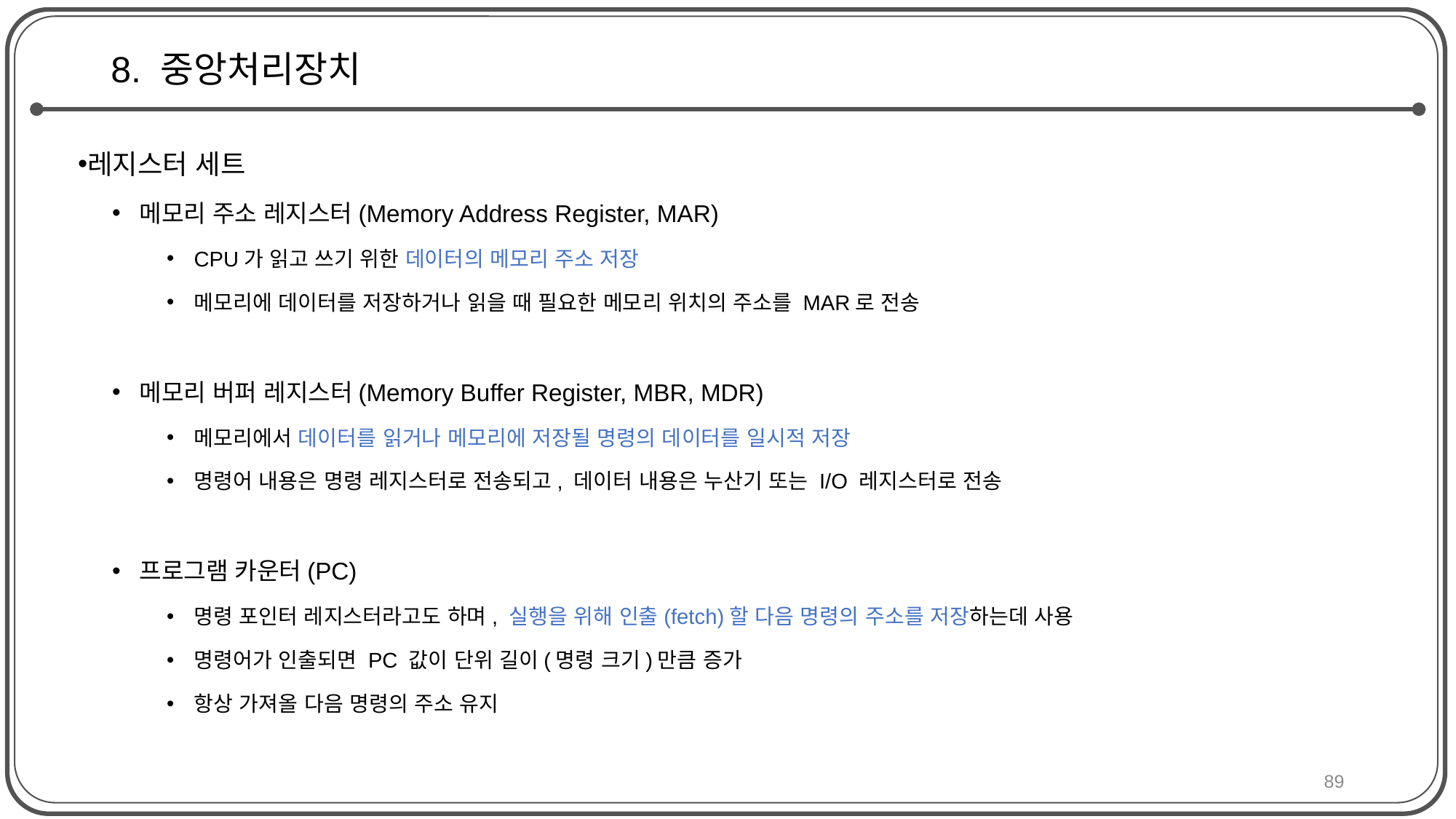

# 8. 중앙처리장치
레지스터 세트
메모리 주소 레지스터(Memory Address Register, MAR)
CPU가 읽고 쓰기 위한 데이터의 메모리 주소 저장
메모리에 데이터를 저장하거나 읽을 때 필요한 메모리 위치의 주소를 MAR로 전송

메모리 버퍼 레지스터(Memory Buffer Register, MBR, MDR)
메모리에서 데이터를 읽거나 메모리에 저장될 명령의 데이터를 일시적 저장
명령어 내용은 명령 레지스터로 전송되고, 데이터 내용은 누산기 또는 I/O 레지스터로 전송

프로그램 카운터(PC)
명령 포인터 레지스터라고도 하며, 실행을 위해 인출(fetch)할 다음 명령의 주소를 저장하는데 사용
명령어가 인출되면 PC 값이 단위 길이(명령 크기)만큼 증가
항상 가져올 다음 명령의 주소 유지

89